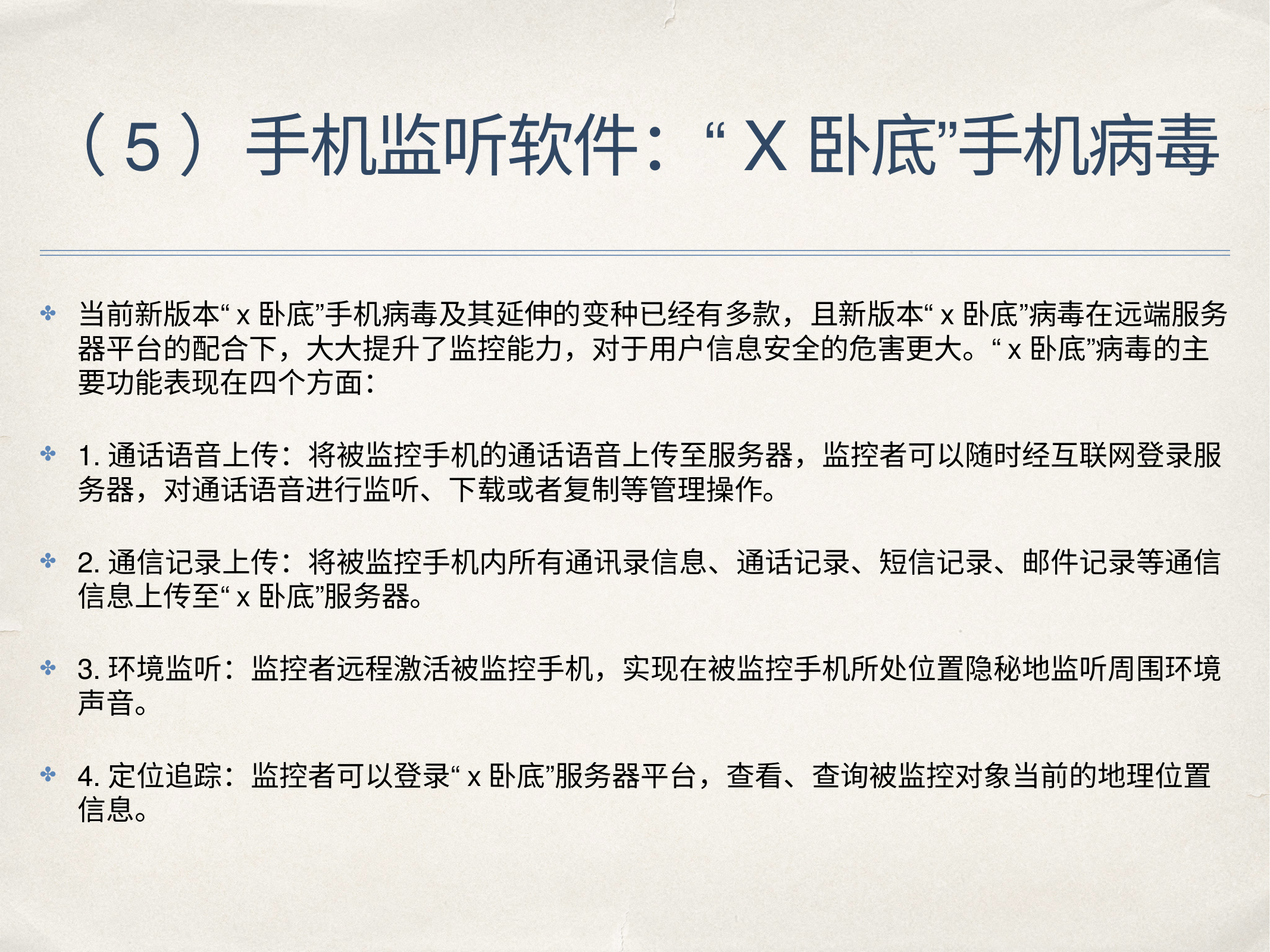

26
# （5）手机监听软件：“X卧底”手机病毒
当前新版本“x卧底”手机病毒及其延伸的变种已经有多款，且新版本“x卧底”病毒在远端服务器平台的配合下，大大提升了监控能力，对于用户信息安全的危害更大。“x卧底”病毒的主要功能表现在四个方面：
1.通话语音上传：将被监控手机的通话语音上传至服务器，监控者可以随时经互联网登录服务器，对通话语音进行监听、下载或者复制等管理操作。
2.通信记录上传：将被监控手机内所有通讯录信息、通话记录、短信记录、邮件记录等通信信息上传至“x卧底”服务器。
3.环境监听：监控者远程激活被监控手机，实现在被监控手机所处位置隐秘地监听周围环境声音。
4.定位追踪：监控者可以登录“x卧底”服务器平台，查看、查询被监控对象当前的地理位置信息。